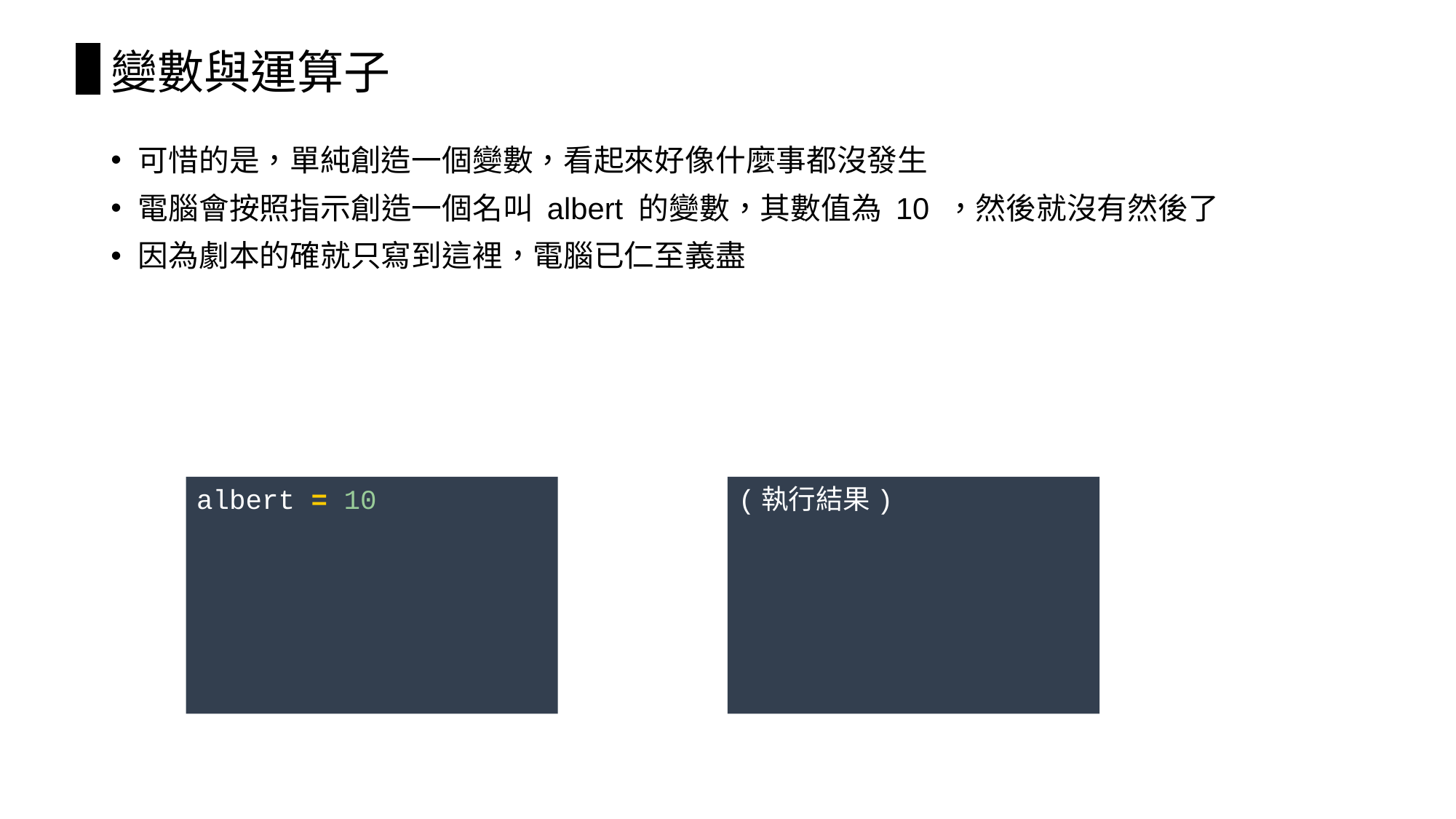

# 變數與運算子
可惜的是，單純創造一個變數，看起來好像什麼事都沒發生
電腦會按照指示創造一個名叫 albert 的變數，其數值為 10 ，然後就沒有然後了
因為劇本的確就只寫到這裡，電腦已仁至義盡

albert = 10
(執行結果)